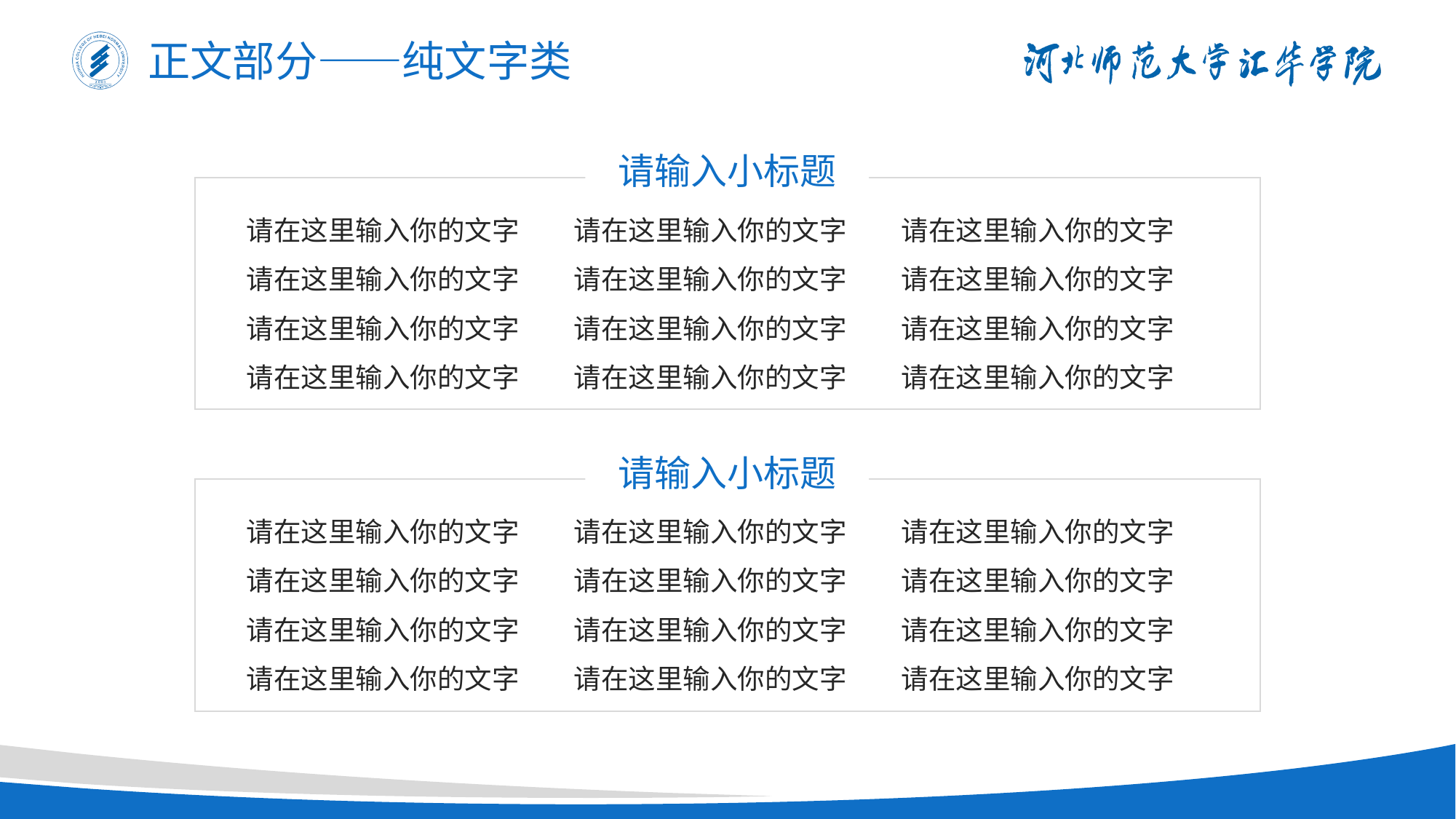

正文部分——纯文字类
请输入小标题

请在这里输入你的文字	请在这里输入你的文字	请在这里输入你的文字
请在这里输入你的文字	请在这里输入你的文字	请在这里输入你的文字
请在这里输入你的文字	请在这里输入你的文字	请在这里输入你的文字
请在这里输入你的文字	请在这里输入你的文字	请在这里输入你的文字
请输入小标题

请在这里输入你的文字	请在这里输入你的文字	请在这里输入你的文字
请在这里输入你的文字	请在这里输入你的文字	请在这里输入你的文字
请在这里输入你的文字	请在这里输入你的文字	请在这里输入你的文字
请在这里输入你的文字	请在这里输入你的文字	请在这里输入你的文字